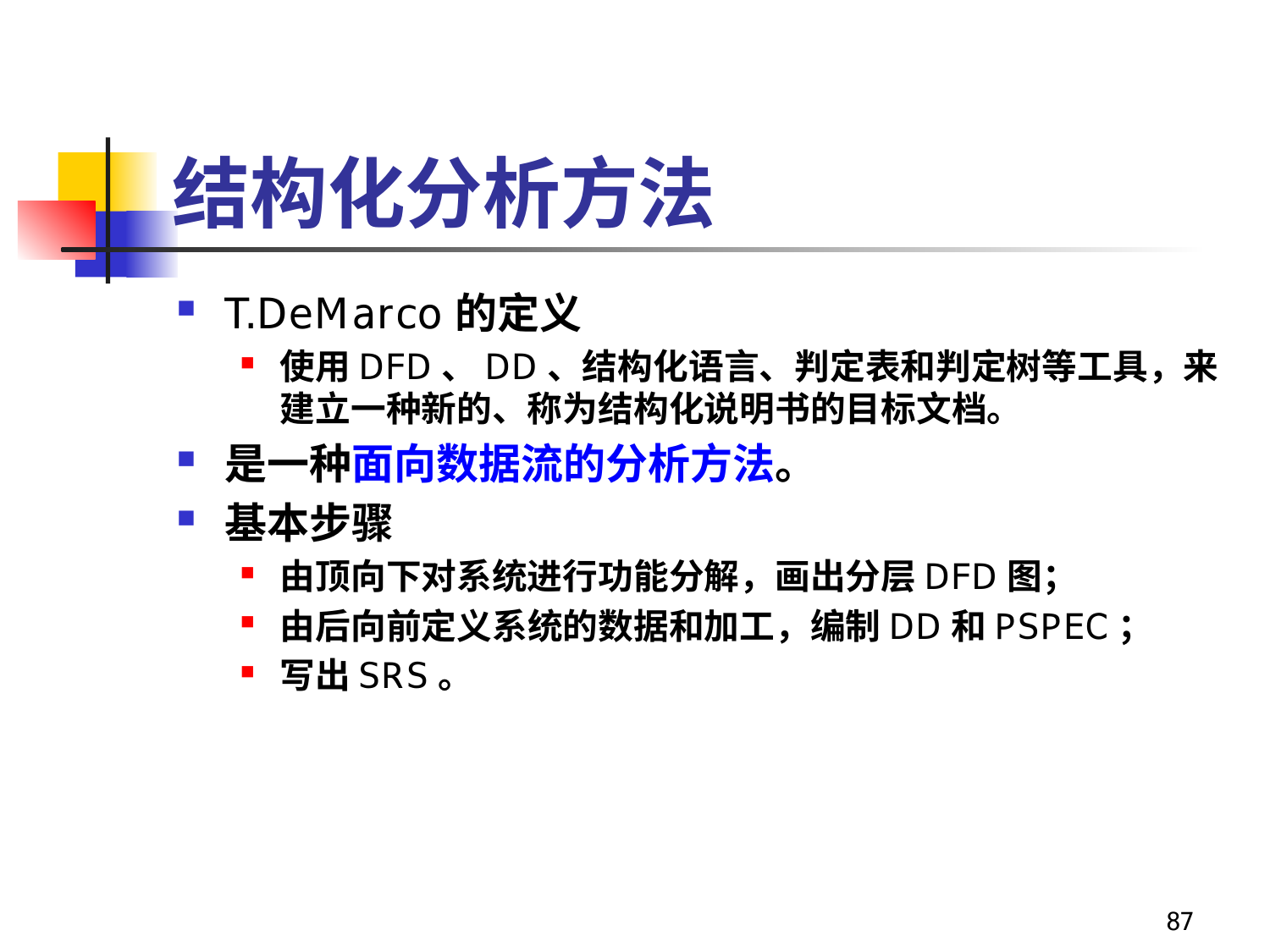

# 结构化分析方法
T.DeMarco的定义
使用DFD、DD、结构化语言、判定表和判定树等工具，来建立一种新的、称为结构化说明书的目标文档。
是一种面向数据流的分析方法。
基本步骤
由顶向下对系统进行功能分解，画出分层DFD图；
由后向前定义系统的数据和加工，编制DD和PSPEC；
写出SRS。

87